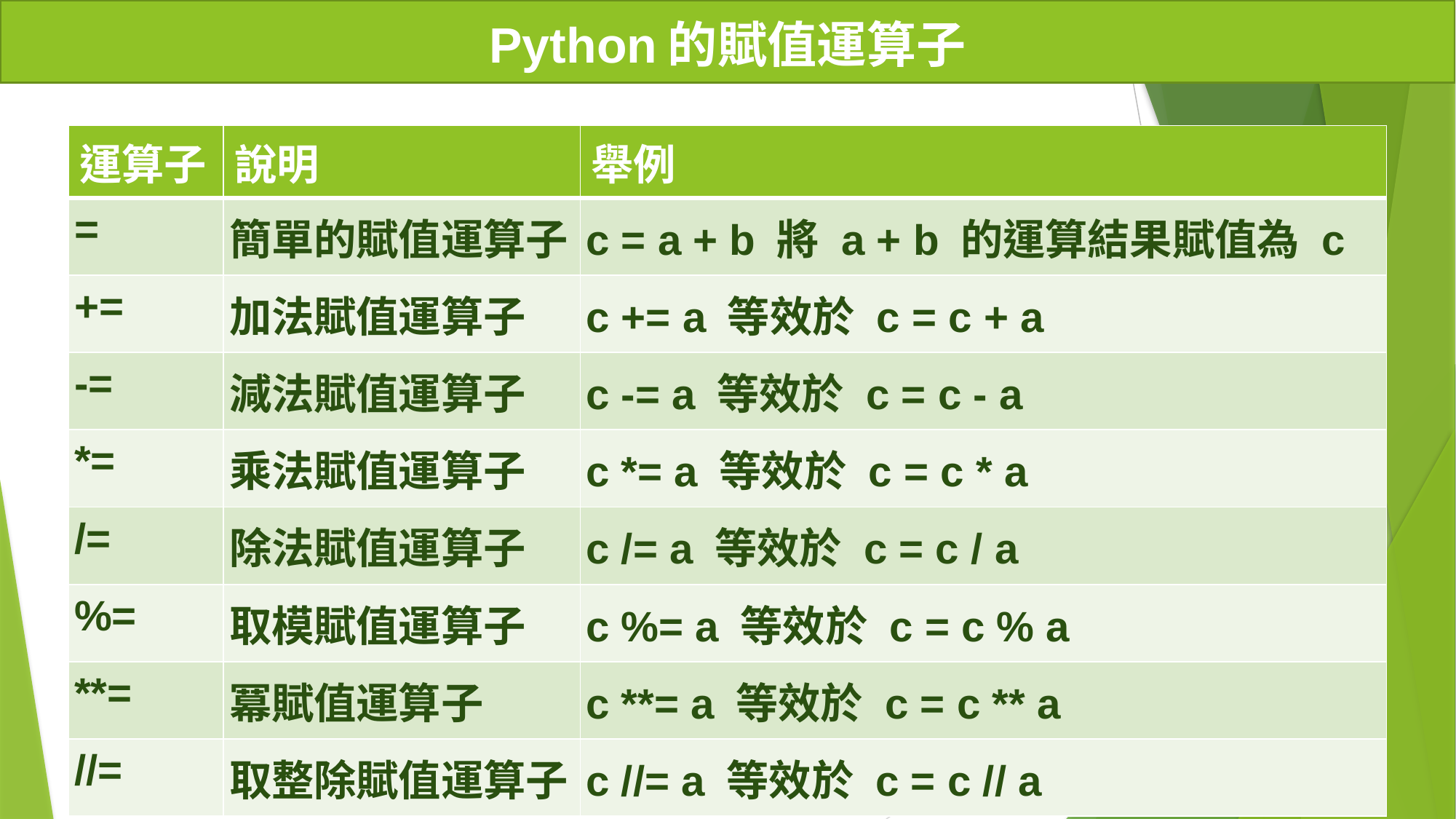

Python的賦值運算子
| 運算子 | 說明 | 舉例 |
| --- | --- | --- |
| = | 簡單的賦值運算子 | c = a + b 將 a + b 的運算結果賦值為 c |
| += | 加法賦值運算子 | c += a 等效於 c = c + a |
| -= | 減法賦值運算子 | c -= a 等效於 c = c - a |
| \*= | 乘法賦值運算子 | c \*= a 等效於 c = c \* a |
| /= | 除法賦值運算子 | c /= a 等效於 c = c / a |
| %= | 取模賦值運算子 | c %= a 等效於 c = c % a |
| \*\*= | 冪賦值運算子 | c \*\*= a 等效於 c = c \*\* a |
| //= | 取整除賦值運算子 | c //= a 等效於 c = c // a |